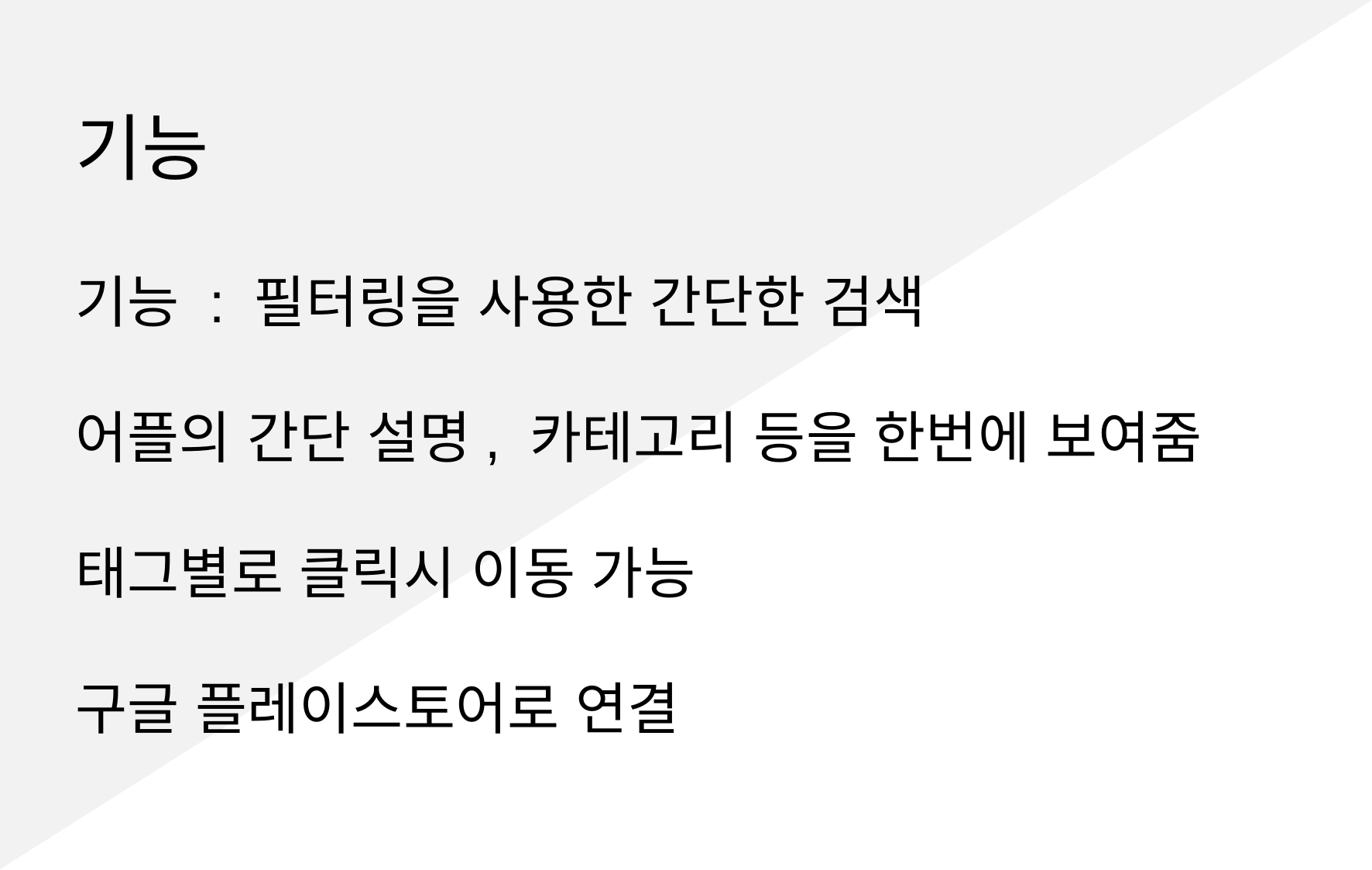

기능

기능 : 필터링을 사용한 간단한 검색

어플의 간단 설명, 카테고리 등을 한번에 보여줌

태그별로 클릭시 이동 가능

구글 플레이스토어로 연결